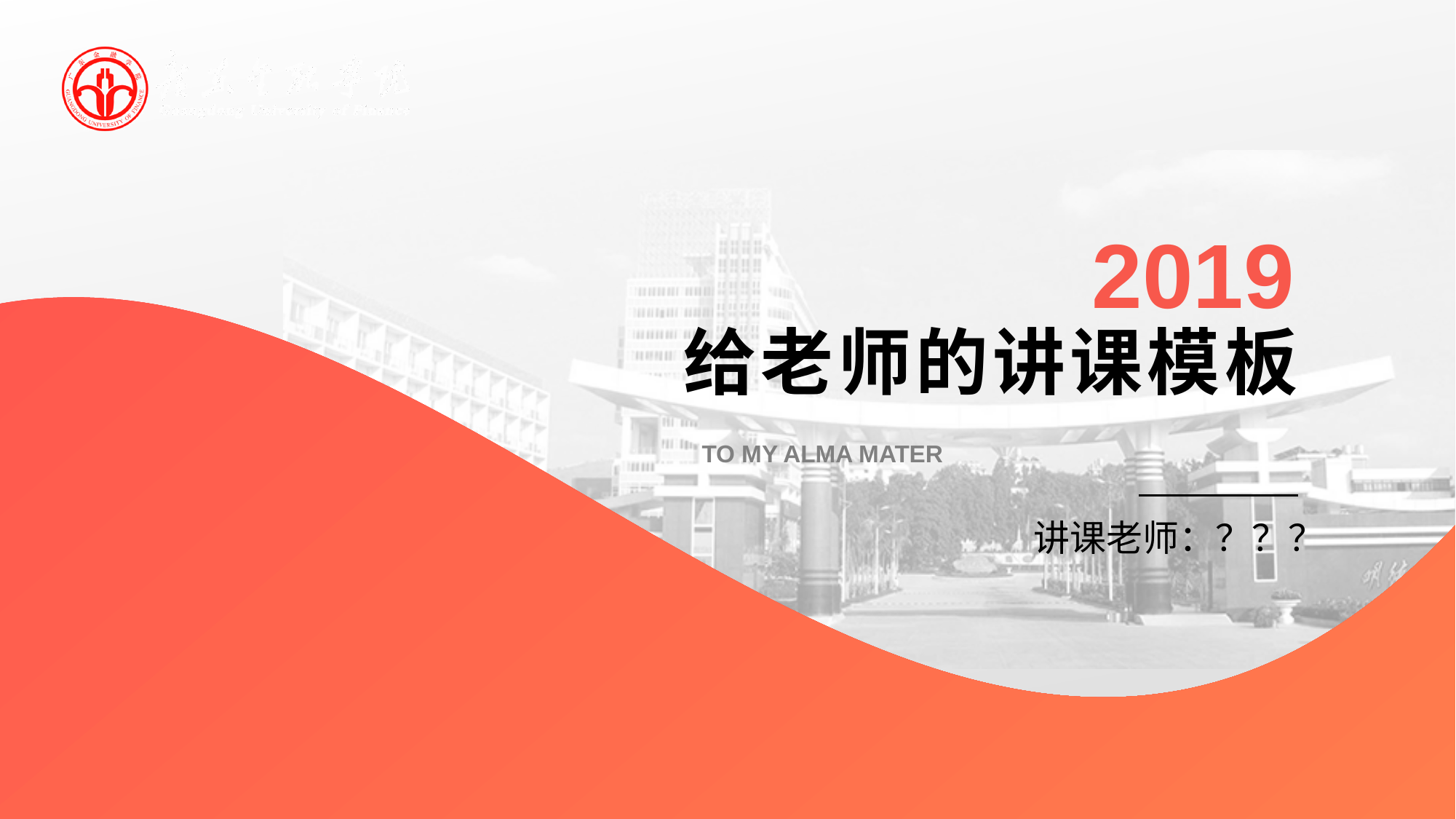

2019
给老师的讲课模板
TO MY ALMA MATER
讲课老师：？？？